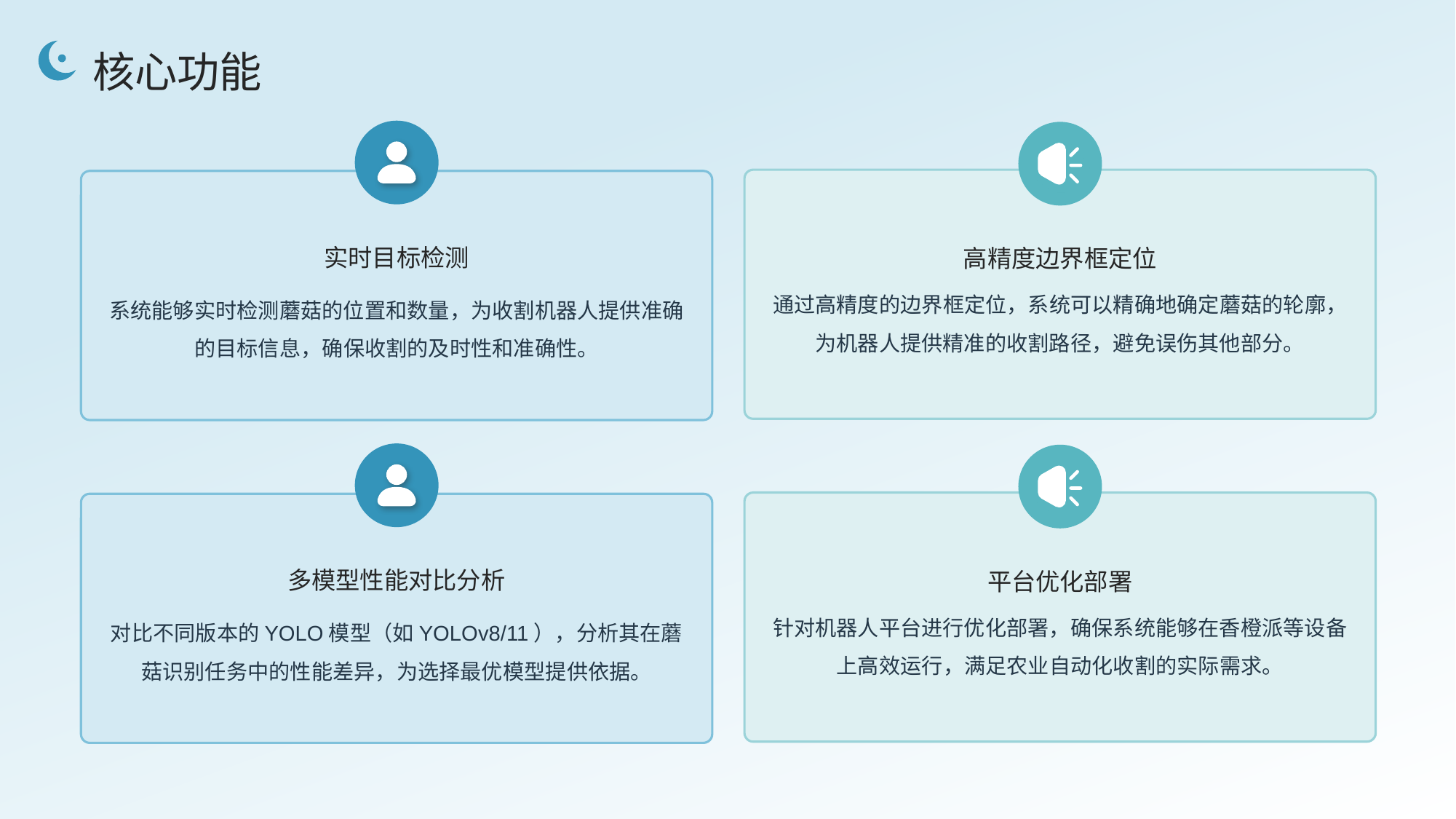

核心功能

实时目标检测
高精度边界框定位
通过高精度的边界框定位，系统可以精确地确定蘑菇的轮廓，为机器人提供精准的收割路径，避免误伤其他部分。
系统能够实时检测蘑菇的位置和数量，为收割机器人提供准确的目标信息，确保收割的及时性和准确性。

多模型性能对比分析
平台优化部署
针对机器人平台进行优化部署，确保系统能够在香橙派等设备上高效运行，满足农业自动化收割的实际需求。
对比不同版本的YOLO模型（如YOLOv8/11），分析其在蘑菇识别任务中的性能差异，为选择最优模型提供依据。